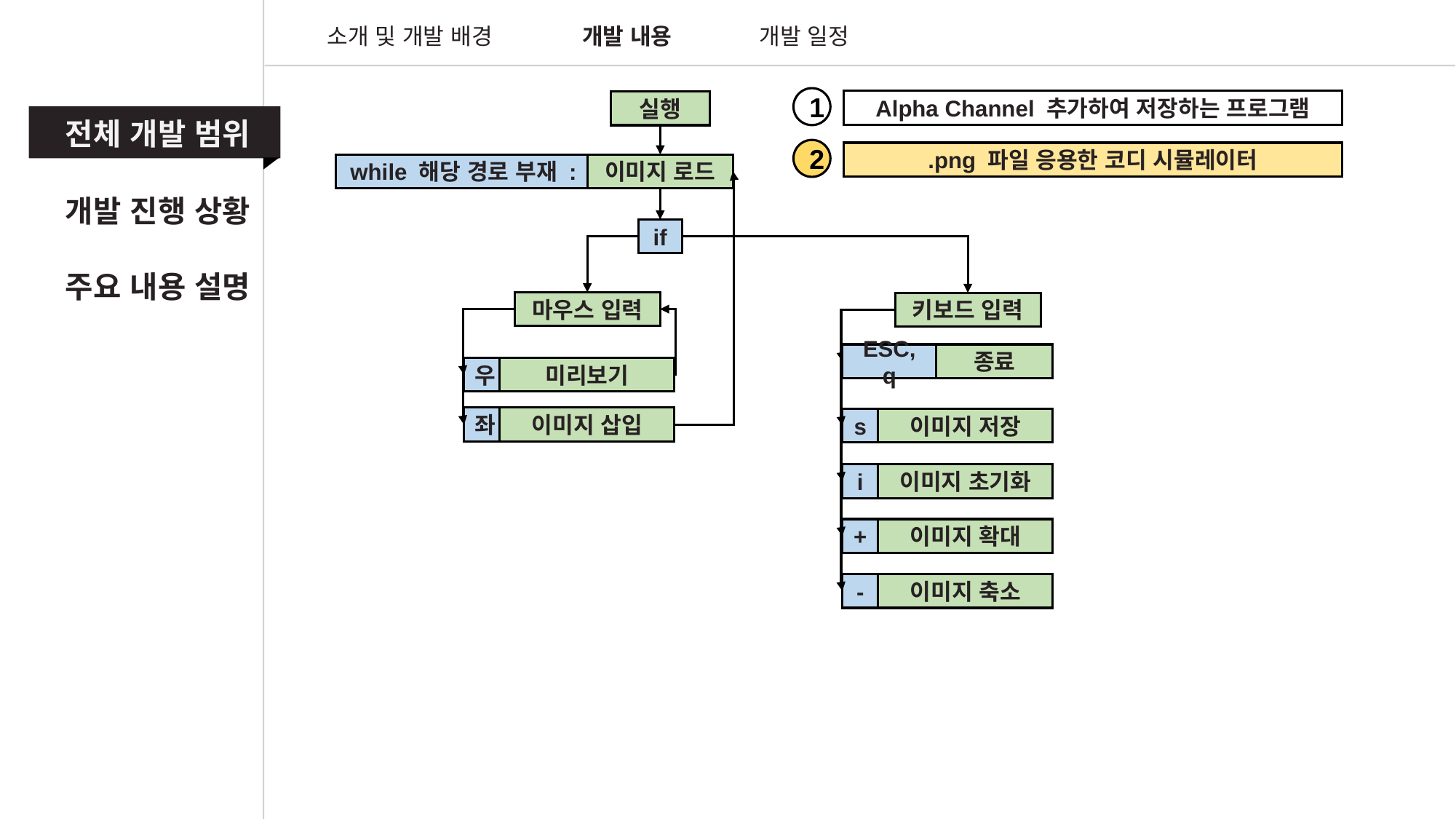

소개 및 개발 배경
개발 내용
개발 일정
1
Alpha Channel 추가하여 저장하는 프로그램
실행

전체 개발 범위
2
.png 파일 응용한 코디 시뮬레이터
while 해당 경로 부재 :
이미지 로드

개발 진행 상황
if
주요 내용 설명
마우스 입력
키보드 입력
ESC, q
종료
우
미리보기
좌
이미지 삽입
s
이미지 저장
i
이미지 초기화
+
이미지 확대
-
이미지 축소